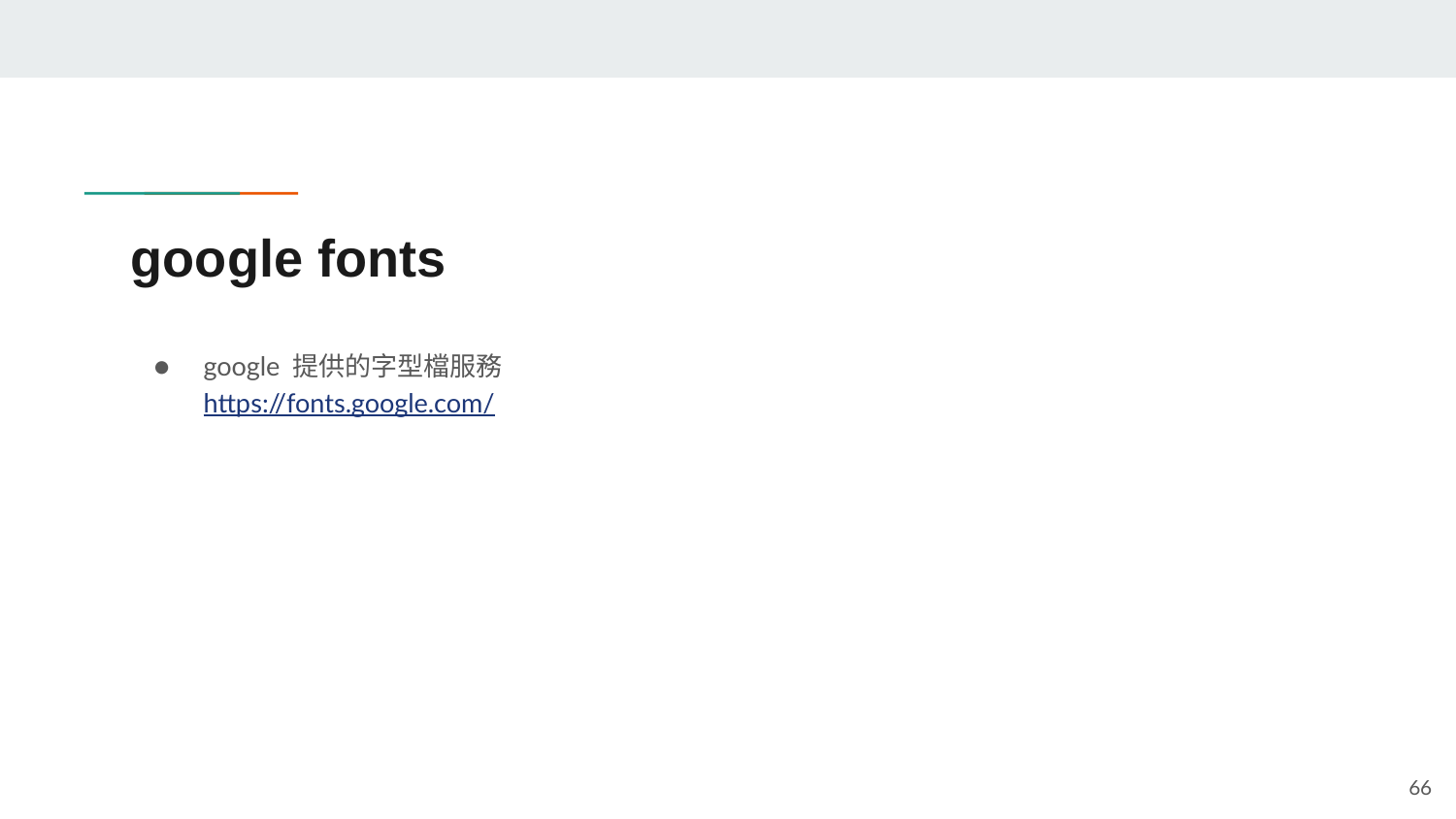

# google fonts
google 提供的字型檔服務
https://fonts.google.com/

66